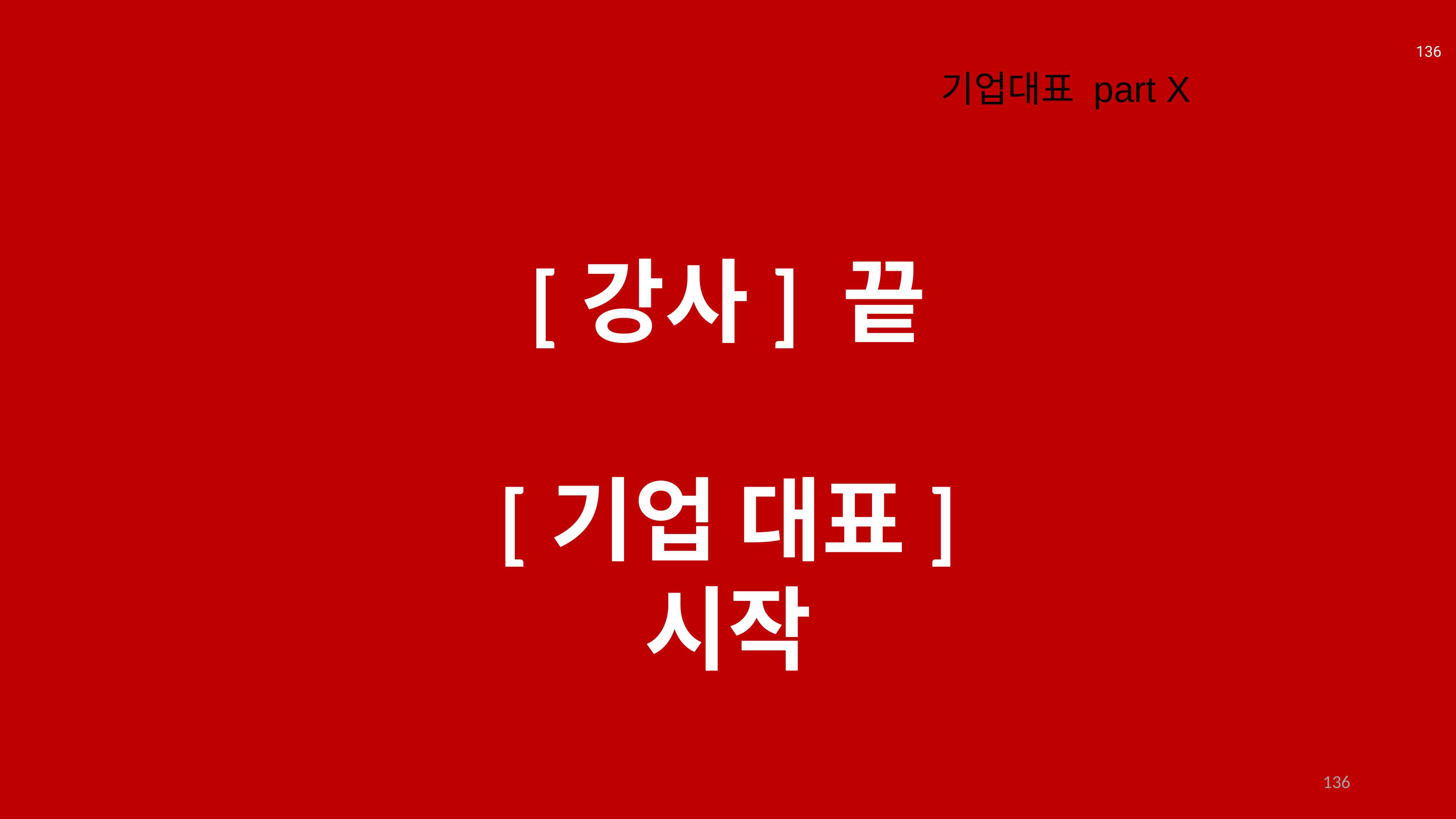

기업대표 part X
[강사] 끝

[기업 대표] 시작
136